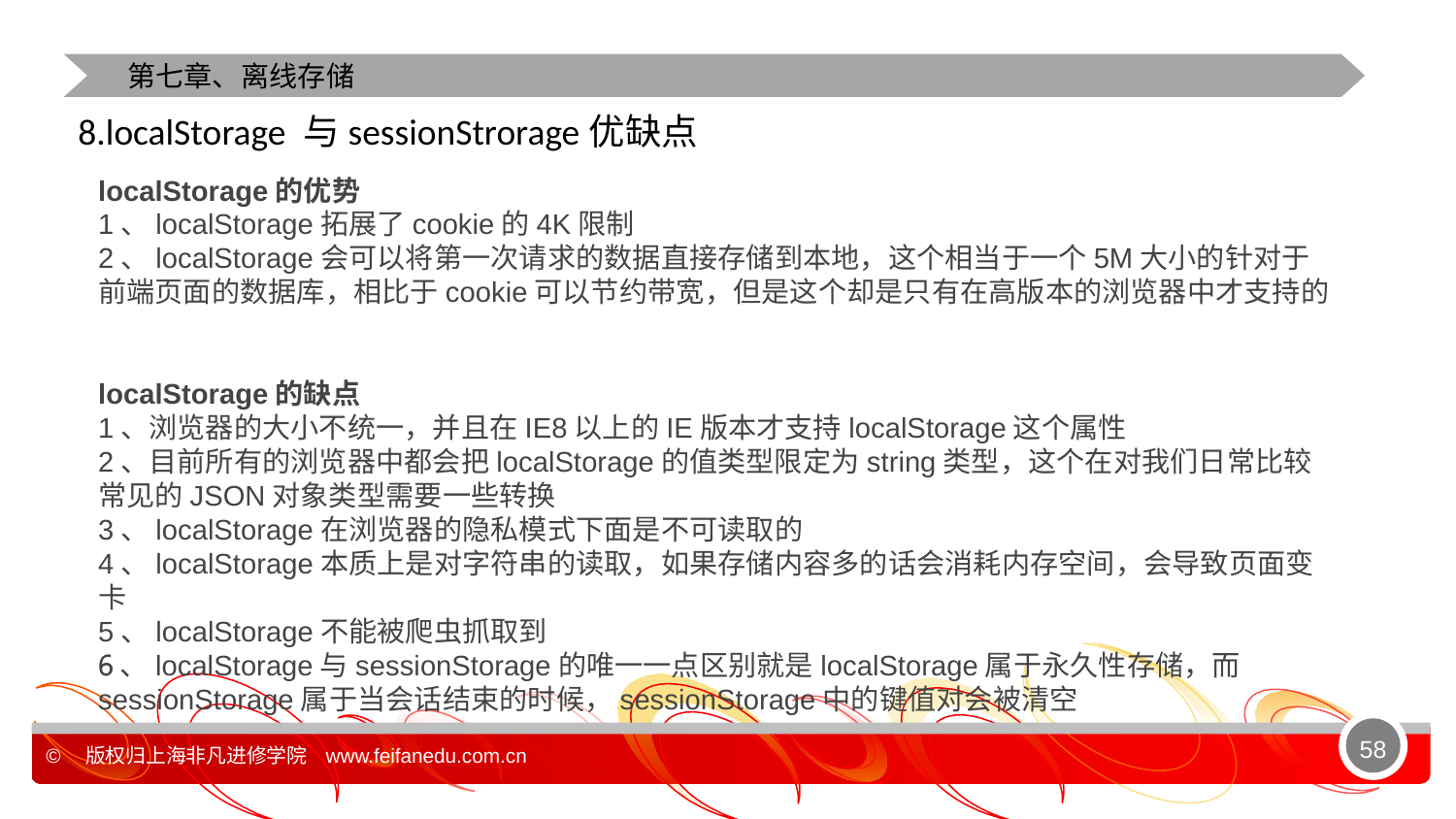

第七章、离线存储

8.localStorage 与sessionStrorage优缺点
localStorage的优势
1、localStorage拓展了cookie的4K限制
2、localStorage会可以将第一次请求的数据直接存储到本地，这个相当于一个5M大小的针对于前端页面的数据库，相比于cookie可以节约带宽，但是这个却是只有在高版本的浏览器中才支持的

localStorage的缺点
1、浏览器的大小不统一，并且在IE8以上的IE版本才支持localStorage这个属性
2、目前所有的浏览器中都会把localStorage的值类型限定为string类型，这个在对我们日常比较常见的JSON对象类型需要一些转换
3、localStorage在浏览器的隐私模式下面是不可读取的
4、localStorage本质上是对字符串的读取，如果存储内容多的话会消耗内存空间，会导致页面变卡
5、localStorage不能被爬虫抓取到
6、localStorage与sessionStorage的唯一一点区别就是localStorage属于永久性存储，而sessionStorage属于当会话结束的时候，sessionStorage中的键值对会被清空
58